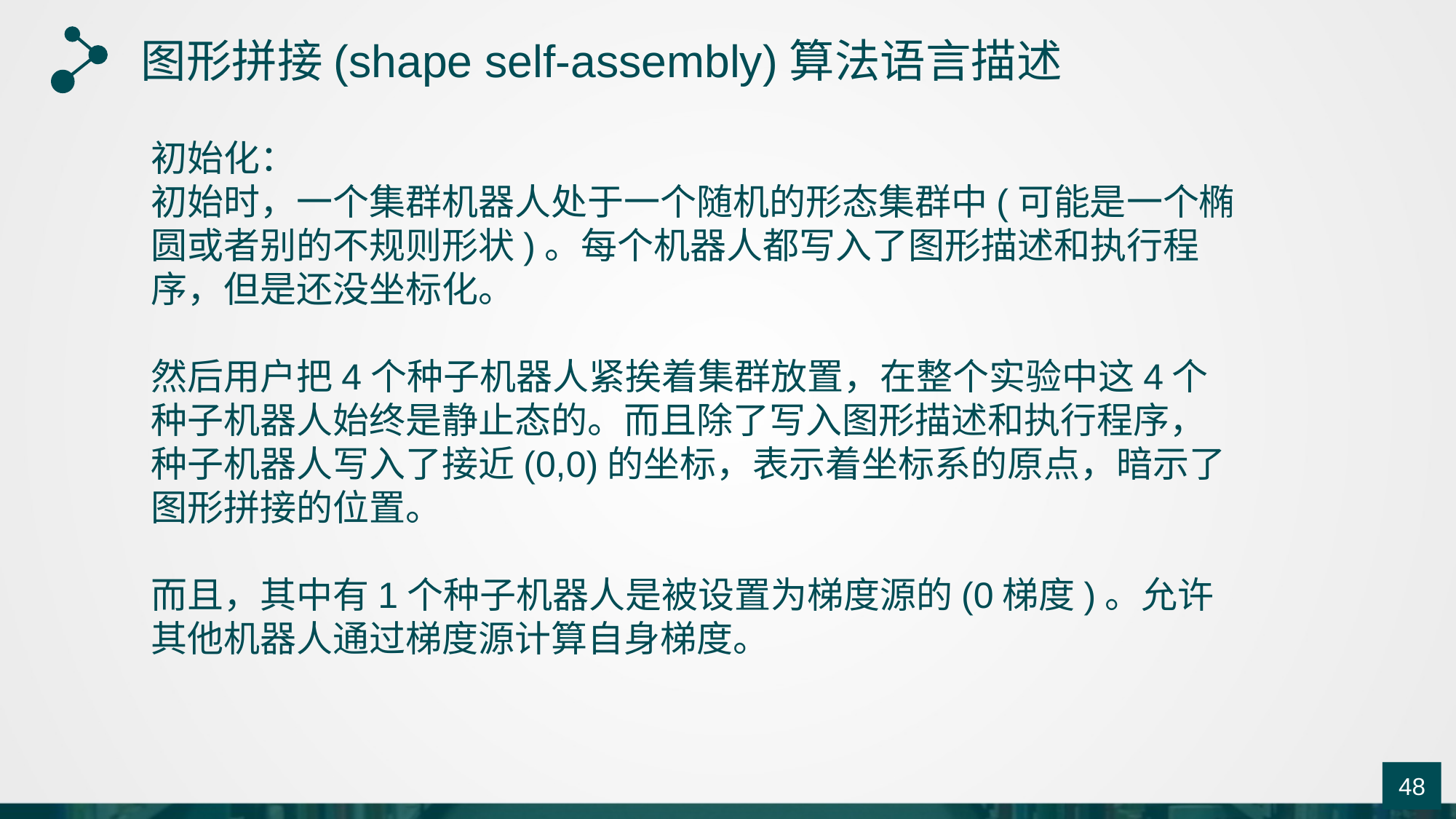

图形拼接(shape self-assembly)算法语言描述
初始化：
初始时，一个集群机器人处于一个随机的形态集群中(可能是一个椭圆或者别的不规则形状)。每个机器人都写入了图形描述和执行程序，但是还没坐标化。

然后用户把4个种子机器人紧挨着集群放置，在整个实验中这4个种子机器人始终是静止态的。而且除了写入图形描述和执行程序，种子机器人写入了接近(0,0)的坐标，表示着坐标系的原点，暗示了图形拼接的位置。

而且，其中有1个种子机器人是被设置为梯度源的(0梯度)。允许其他机器人通过梯度源计算自身梯度。